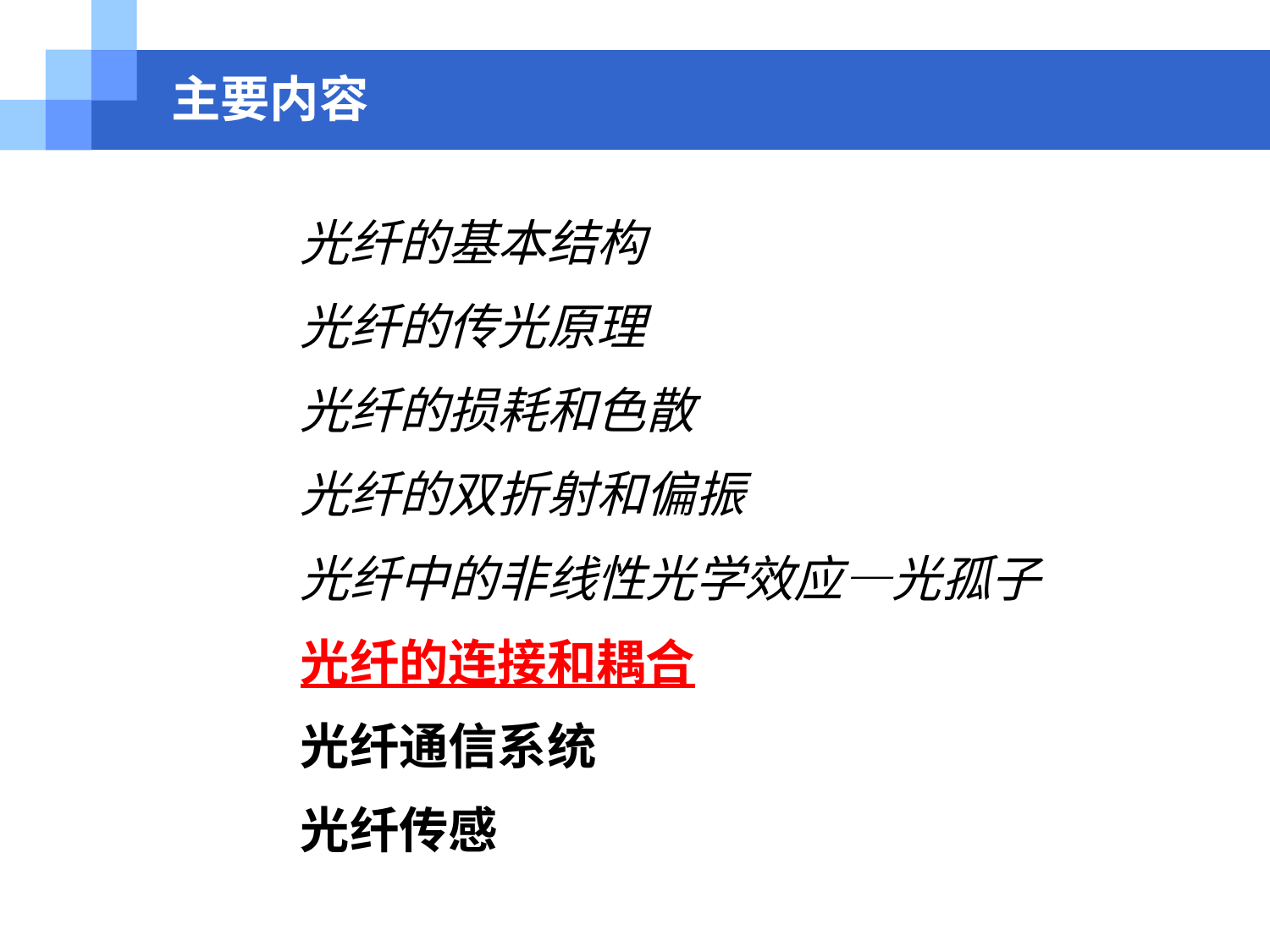

# 主要内容
光纤的基本结构
光纤的传光原理
光纤的损耗和色散
光纤的双折射和偏振
光纤中的非线性光学效应—光孤子
光纤的连接和耦合
光纤通信系统
光纤传感